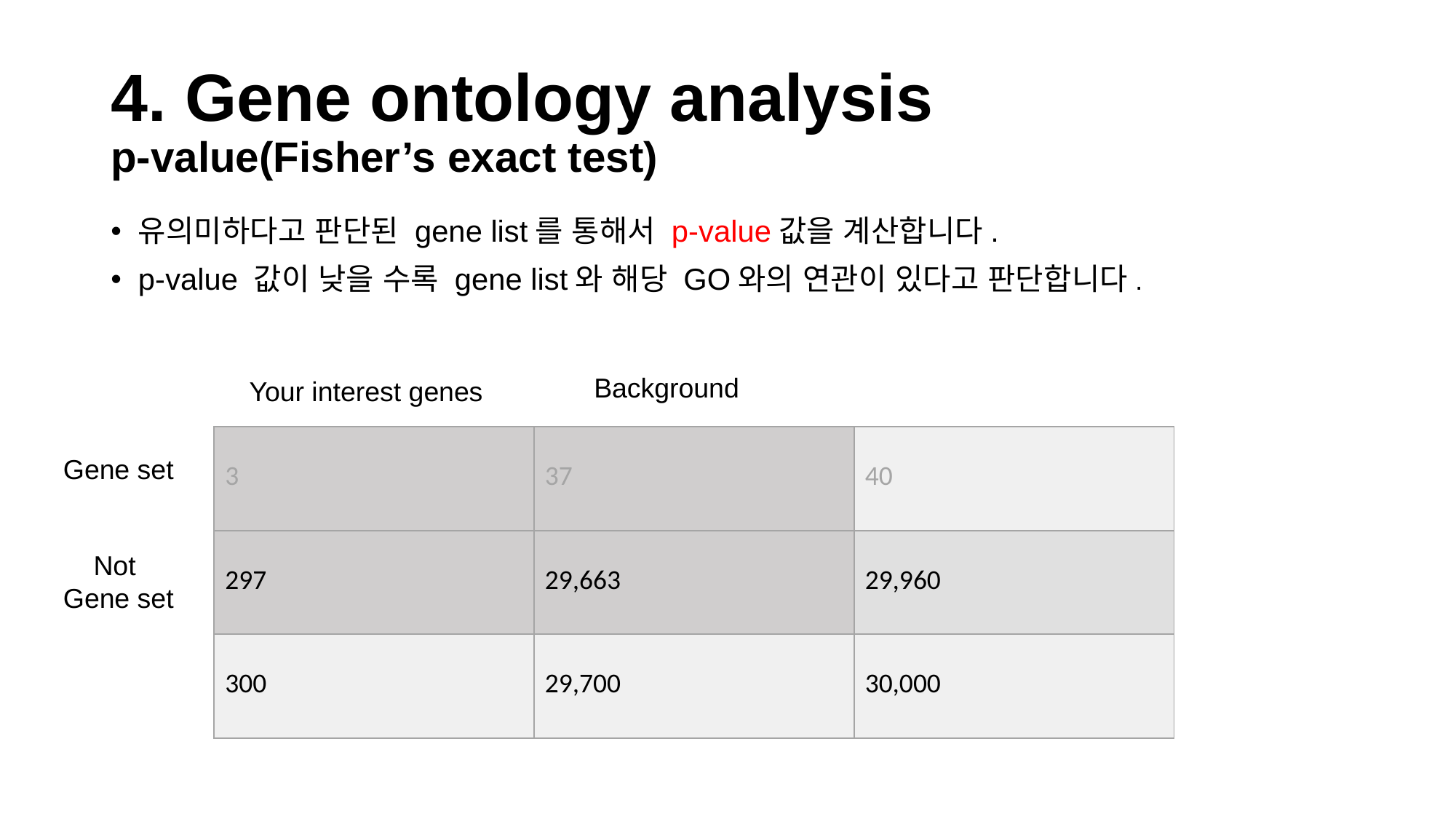

# 4. Gene ontology analysis p-value(Fisher’s exact test)
유의미하다고 판단된 gene list를 통해서 p-value값을 계산합니다.
p-value 값이 낮을 수록 gene list와 해당 GO와의 연관이 있다고 판단합니다.
Background
Your interest genes
| 3 | 37 | 40 |
| --- | --- | --- |
| 297 | 29,663 | 29,960 |
| 300 | 29,700 | 30,000 |
Gene set
Not
Gene set